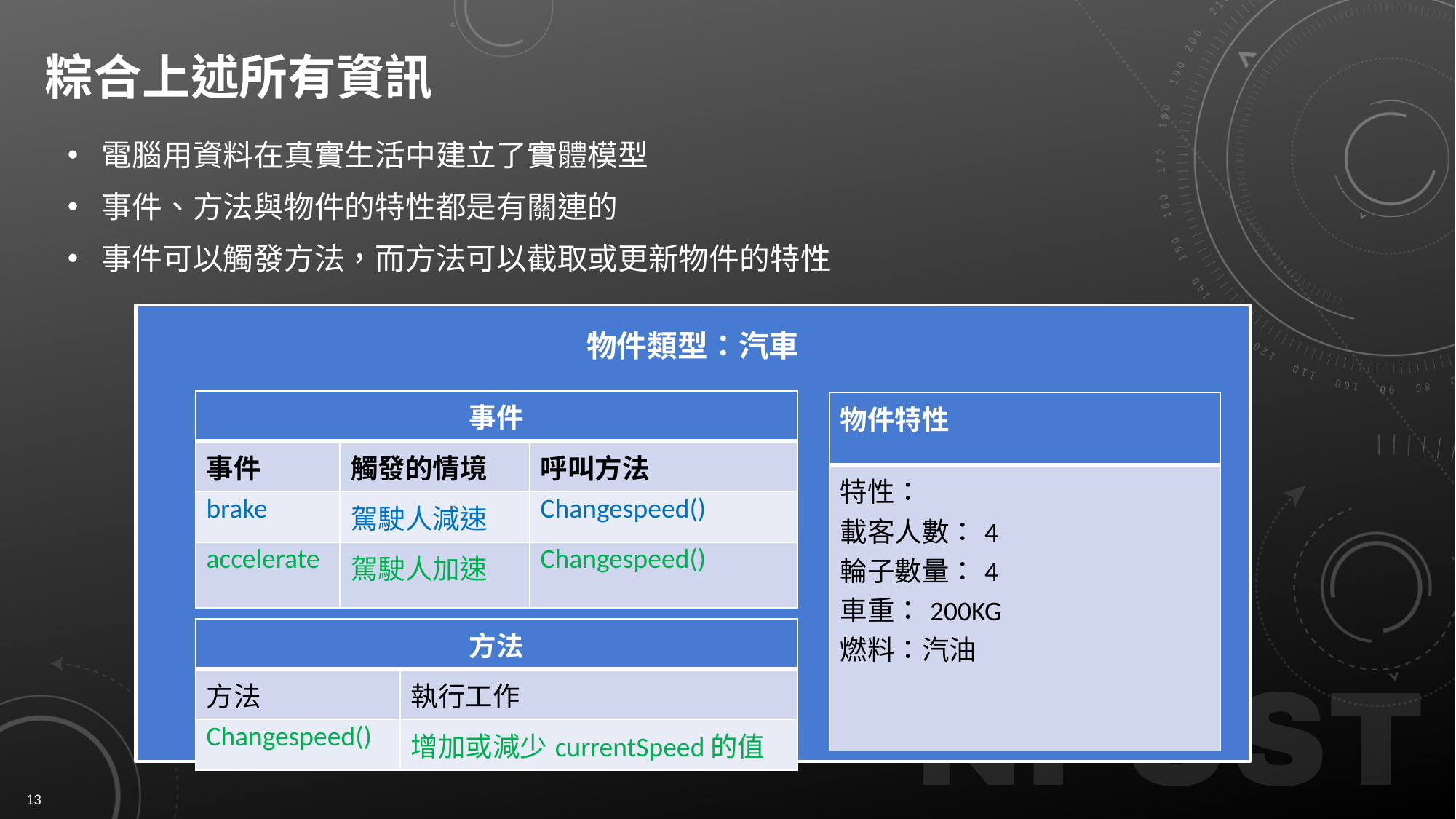

# 粽合上述所有資訊
電腦用資料在真實生活中建立了實體模型
事件、方法與物件的特性都是有關連的
事件可以觸發方法，而方法可以截取或更新物件的特性
物件類型：汽車

| 事件 |  |  |
| --- | --- | --- |
| 事件 | 觸發的情境 | 呼叫方法 |
| brake | 駕駛人減速 | Changespeed() |
| accelerate | 駕駛人加速 | Changespeed() |
| 物件特性 |
| --- |
| 特性： 載客人數：4 輪子數量：4 車重：200KG 燃料：汽油 |
| 方法 |  |
| --- | --- |
| 方法 | 執行工作 |
| Changespeed() | 增加或減少currentSpeed的值 |